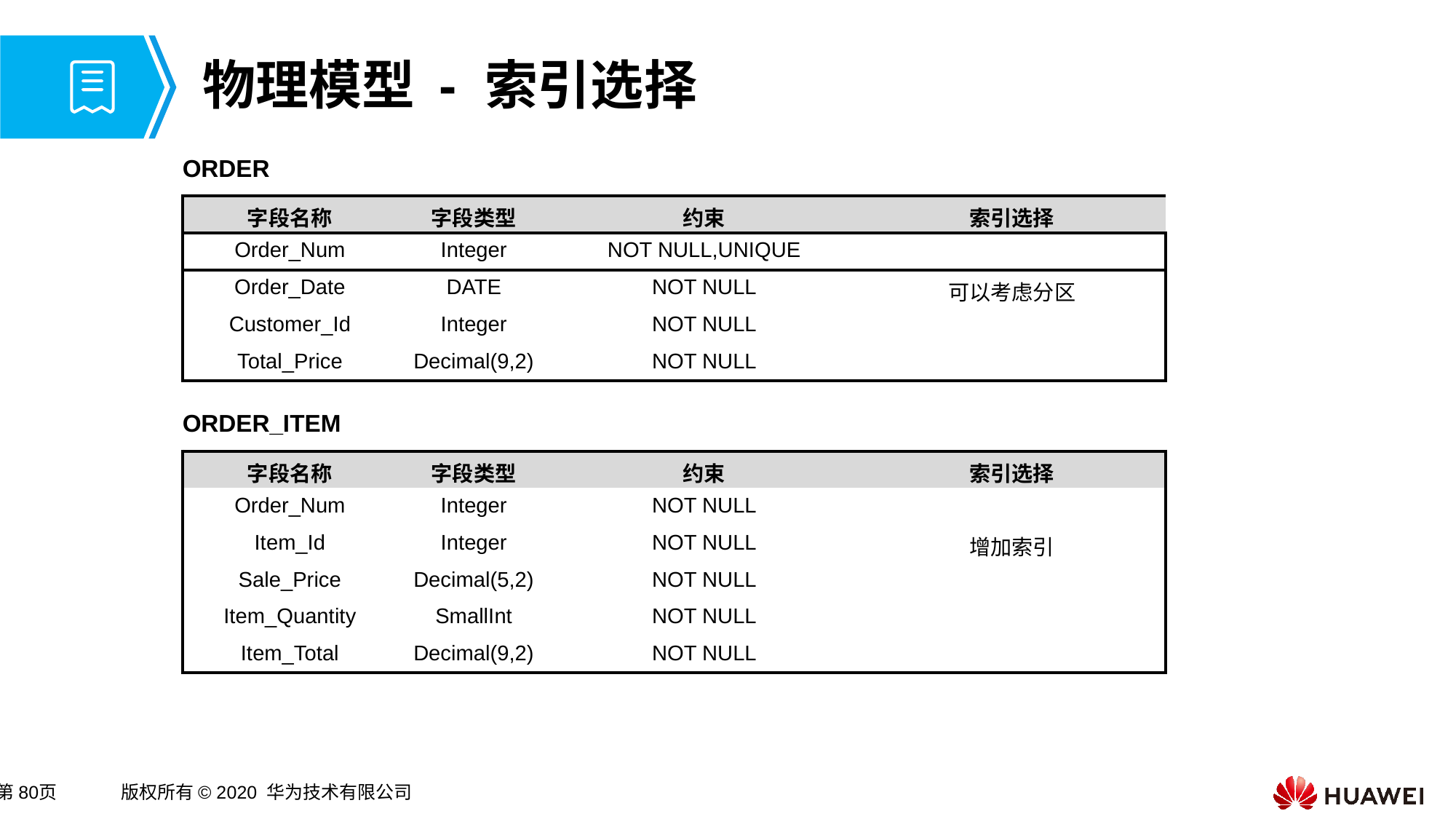

# 物理模型 - 索引选择
ORDER
| 字段名称 | 字段类型 | 约束 | 索引选择 |
| --- | --- | --- | --- |
| Order\_Num | Integer | NOT NULL,UNIQUE |  |
| Order\_Date | DATE | NOT NULL | 可以考虑分区 |
| Customer\_Id | Integer | NOT NULL |  |
| Total\_Price | Decimal(9,2) | NOT NULL |  |
ORDER_ITEM
| 字段名称 | 字段类型 | 约束 | 索引选择 |
| --- | --- | --- | --- |
| Order\_Num | Integer | NOT NULL |  |
| Item\_Id | Integer | NOT NULL | 增加索引 |
| Sale\_Price | Decimal(5,2) | NOT NULL |  |
| Item\_Quantity | SmallInt | NOT NULL |  |
| Item\_Total | Decimal(9,2) | NOT NULL |  |
空格
空格